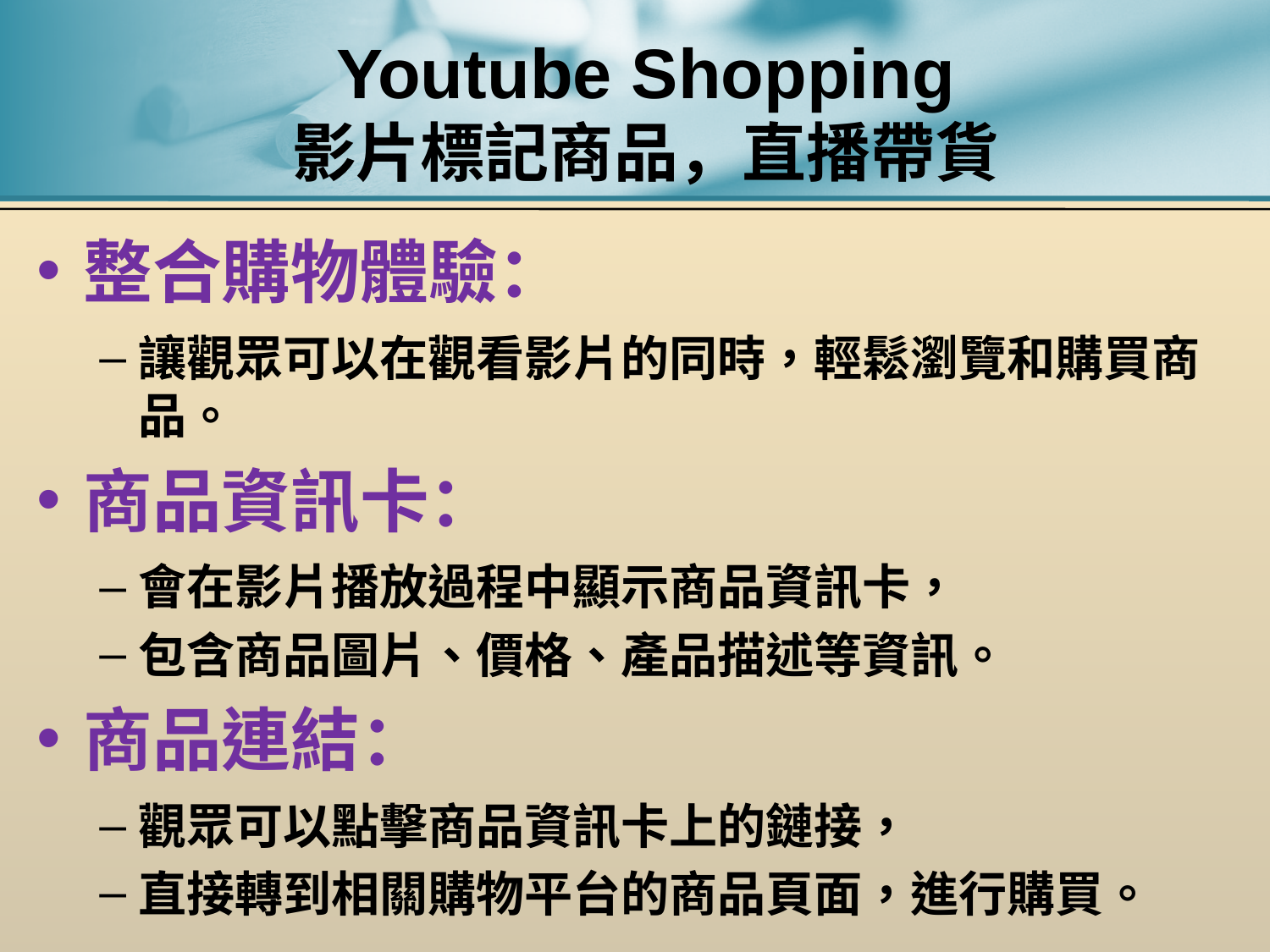

# Youtube Shopping 影片標記商品，直播帶貨
整合購物體驗：
讓觀眾可以在觀看影片的同時，輕鬆瀏覽和購買商品。
商品資訊卡：
會在影片播放過程中顯示商品資訊卡，
包含商品圖片、價格、產品描述等資訊。
商品連結：
觀眾可以點擊商品資訊卡上的鏈接，
直接轉到相關購物平台的商品頁面，進行購買。